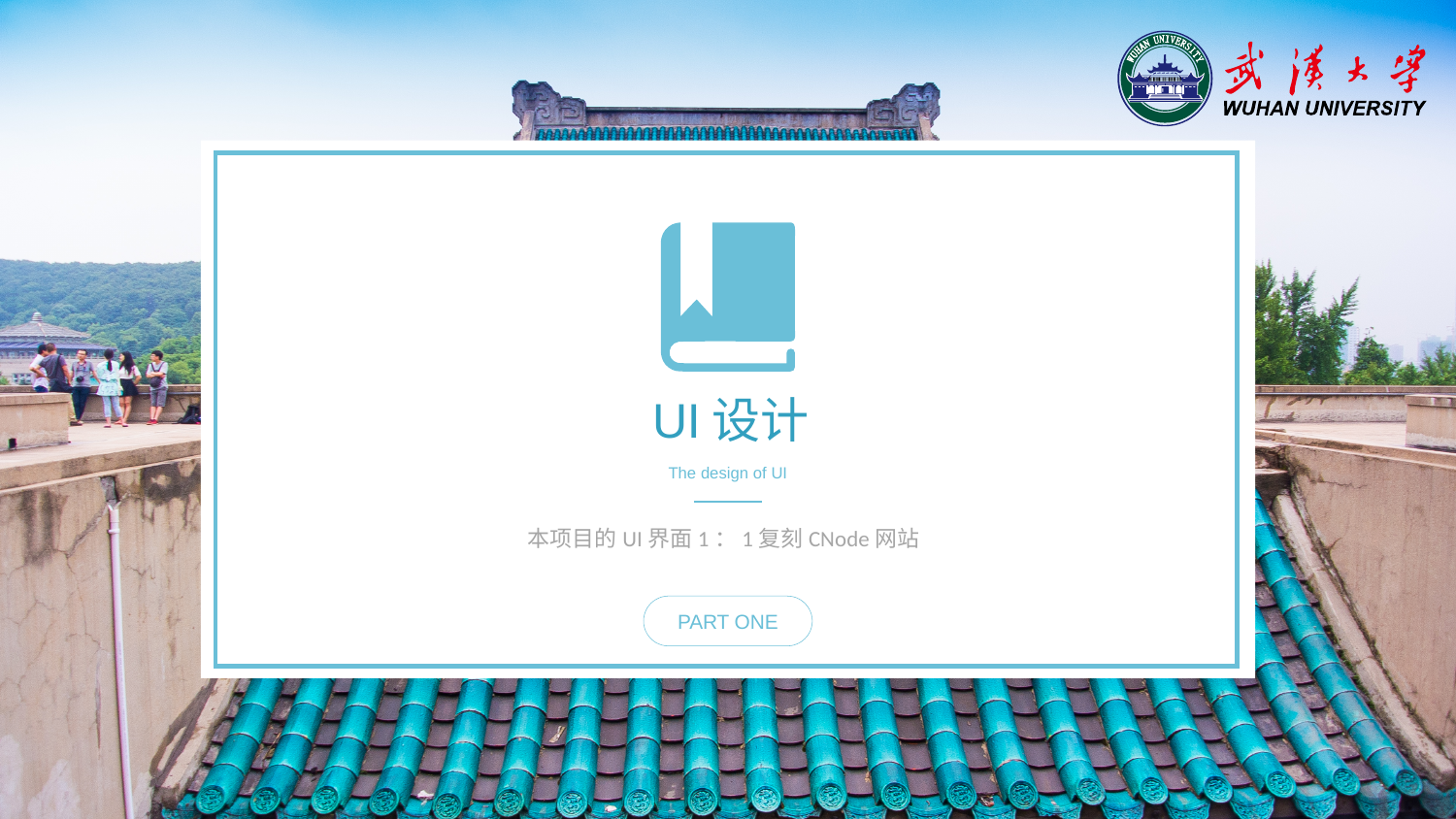

UI设计
The design of UI
本项目的UI界面1：1复刻CNode网站
PART ONE